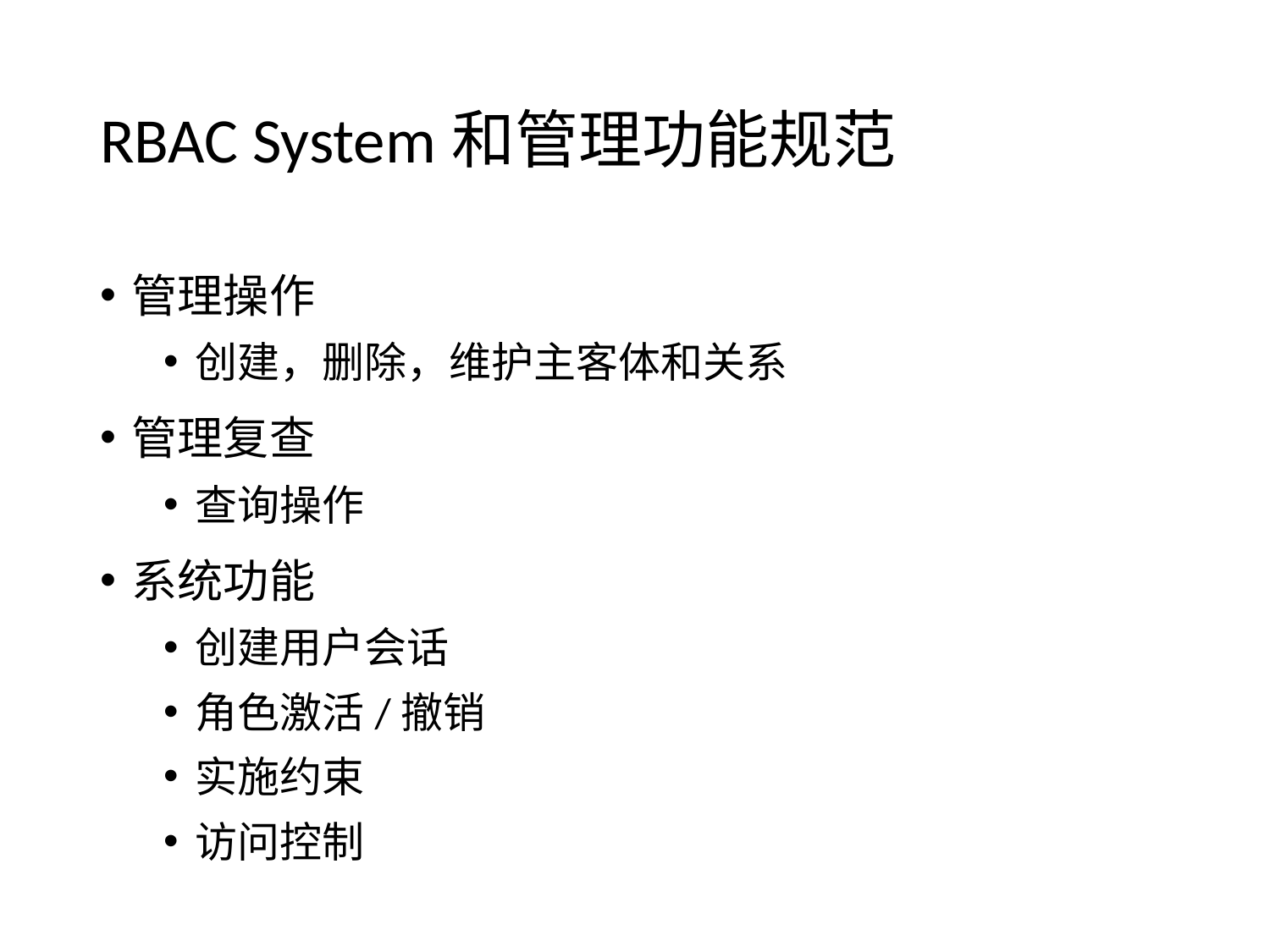

# RBAC System和管理功能规范
管理操作
创建，删除，维护主客体和关系
管理复查
查询操作
系统功能
创建用户会话
角色激活/撤销
实施约束
访问控制